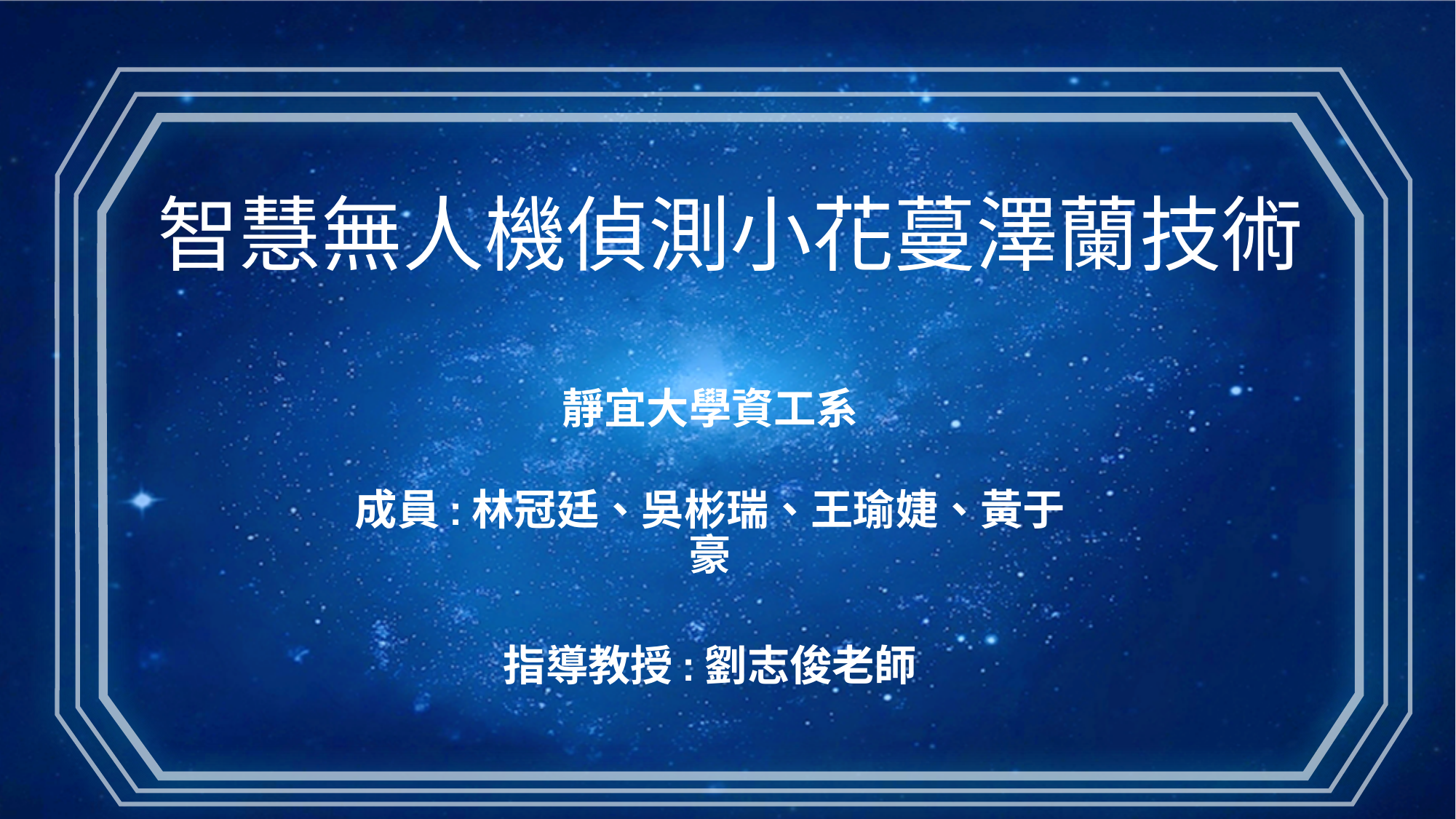

智慧無人機偵測小花蔓澤蘭技術
靜宜大學資工系

成員:林冠廷、吳彬瑞、王瑜婕、黃于豪

指導教授:劉志俊老師